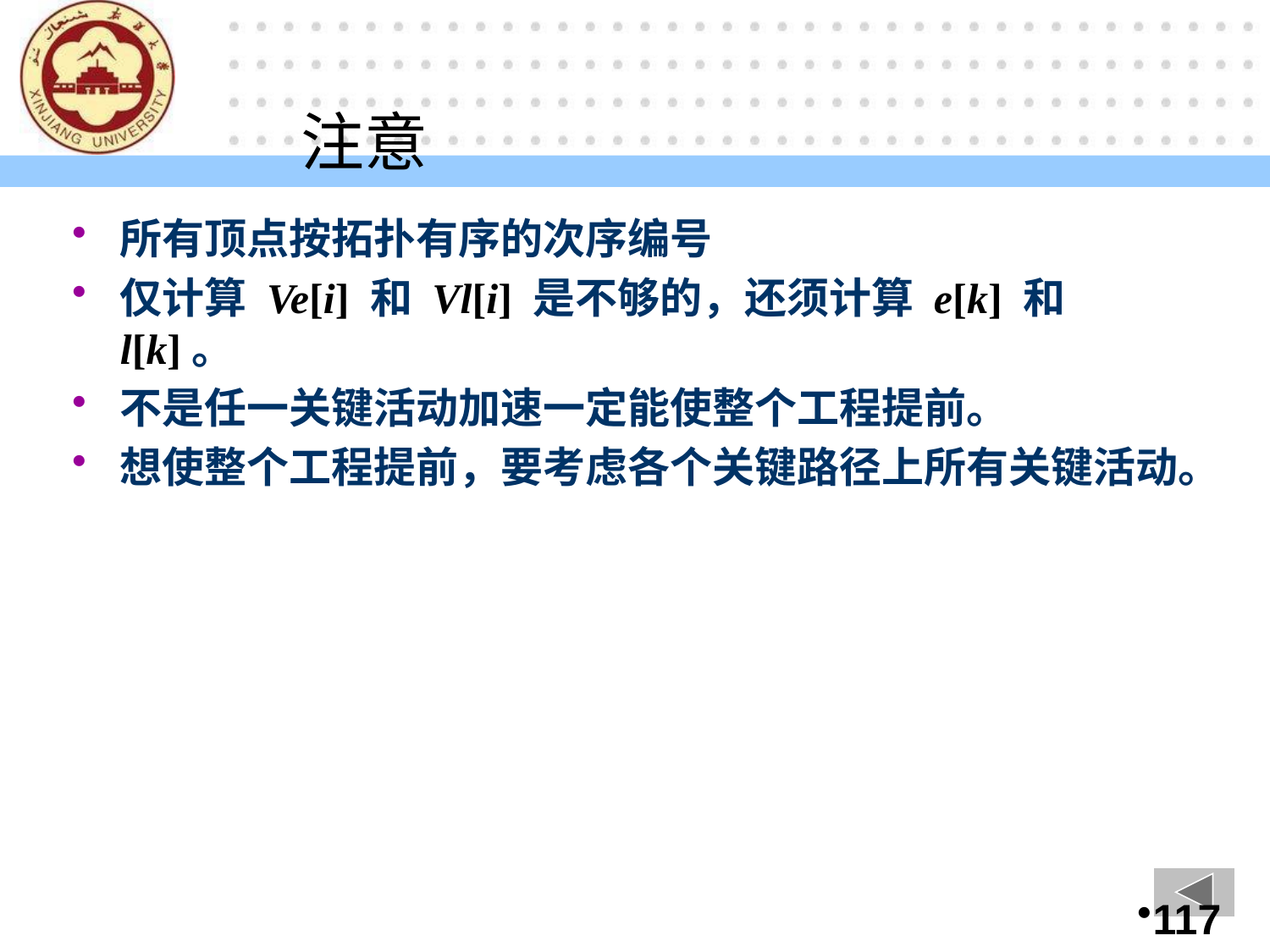

117-96
# 注意
所有顶点按拓扑有序的次序编号
仅计算 Ve[i] 和 Vl[i] 是不够的，还须计算 e[k] 和 l[k]。
不是任一关键活动加速一定能使整个工程提前。
想使整个工程提前，要考虑各个关键路径上所有关键活动。